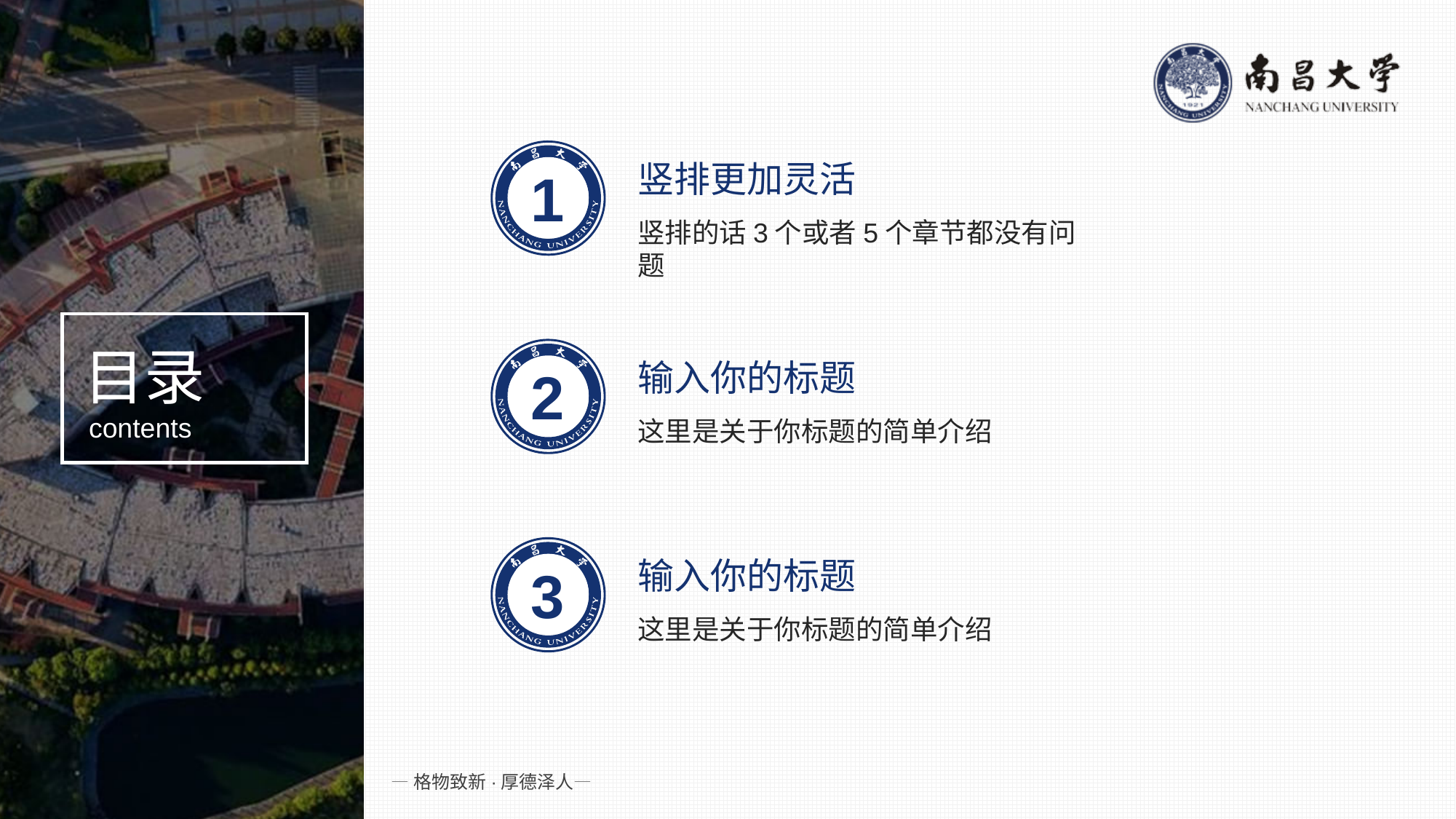

竖排更加灵活
1
竖排的话3个或者5个章节都没有问题

目录
contents

输入你的标题
2
这里是关于你标题的简单介绍

输入你的标题
3
这里是关于你标题的简单介绍